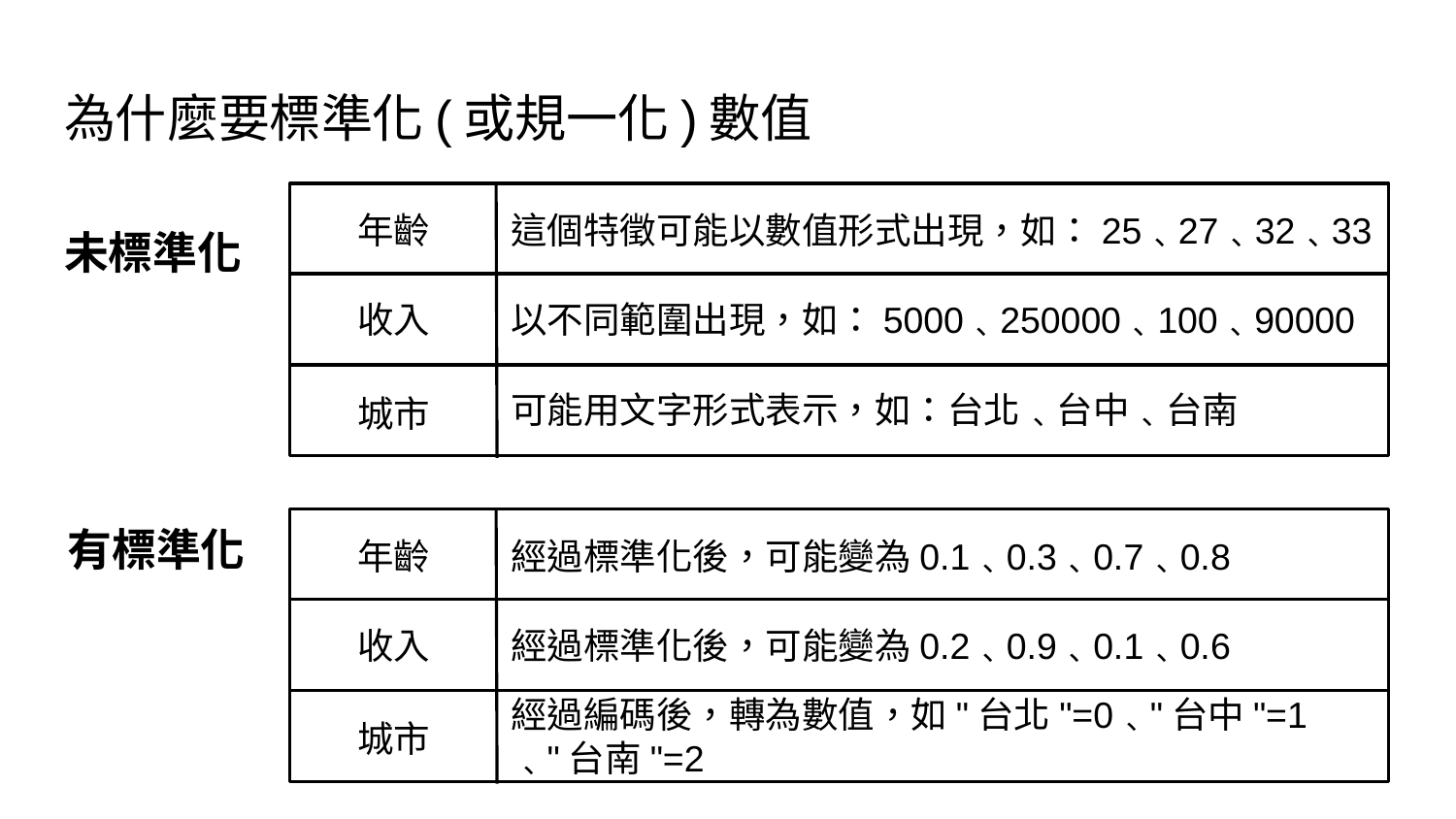

# 為什麼要標準化(或規一化)數值
未標準化

年齡
這個特徵可能以數值形式出現，如：25﹑27﹑32﹑33
收入
以不同範圍出現，如：5000﹑250000﹑100﹑90000
可能用文字形式表示，如：台北﹑台中﹑台南
城市
有標準化

年齡
經過標準化後，可能變為0.1﹑0.3﹑0.7﹑0.8
收入
經過標準化後，可能變為0.2﹑0.9﹑0.1﹑0.6
經過編碼後，轉為數值，如"台北"=0﹑"台中"=1﹑"台南"=2
城市